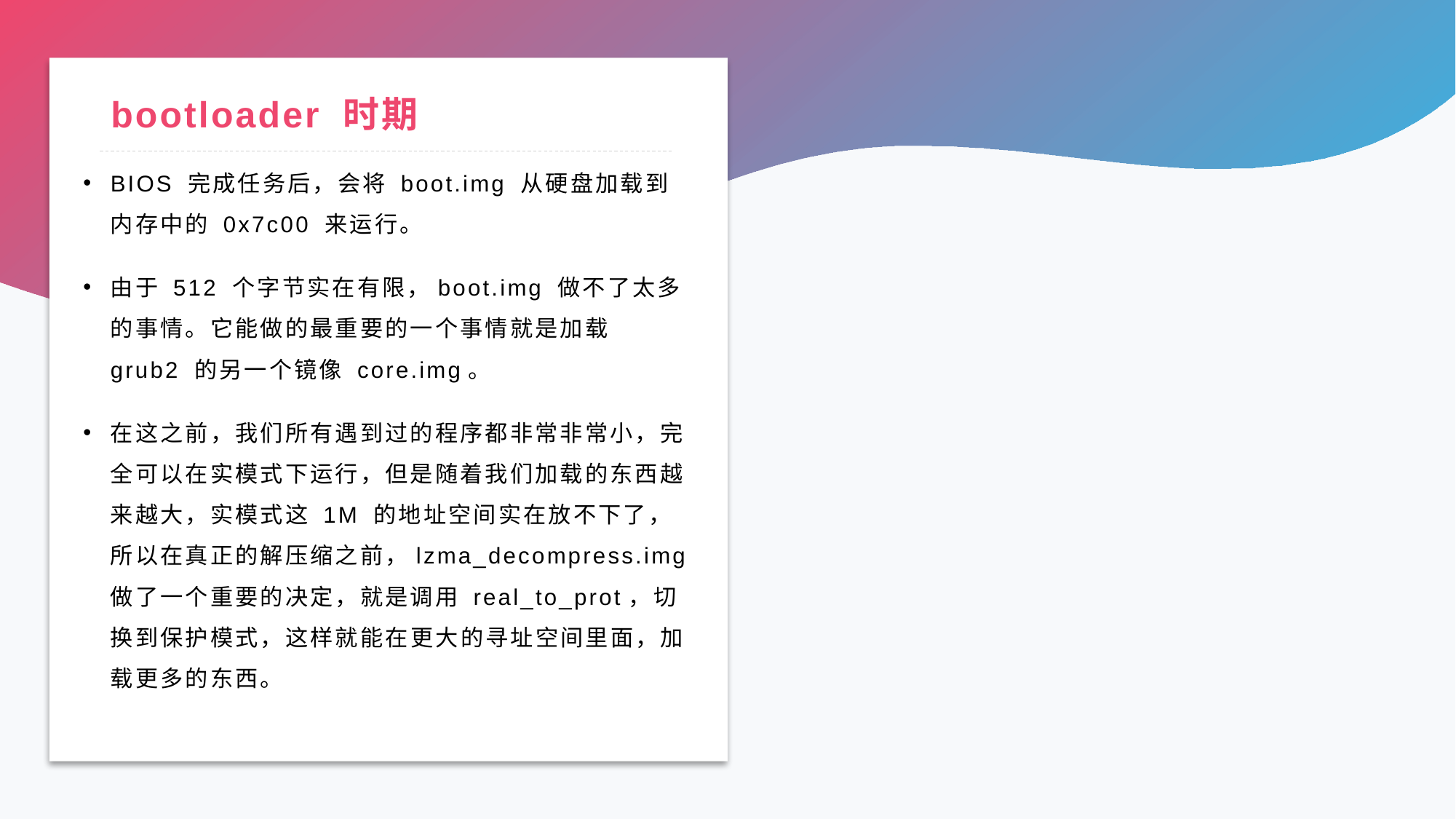

# bootloader 时期
BIOS 完成任务后，会将 boot.img 从硬盘加载到内存中的 0x7c00 来运行。
由于 512 个字节实在有限，boot.img 做不了太多的事情。它能做的最重要的一个事情就是加载 grub2 的另一个镜像 core.img。
在这之前，我们所有遇到过的程序都非常非常小，完全可以在实模式下运行，但是随着我们加载的东西越来越大，实模式这 1M 的地址空间实在放不下了，所以在真正的解压缩之前，lzma_decompress.img 做了一个重要的决定，就是调用 real_to_prot，切换到保护模式，这样就能在更大的寻址空间里面，加载更多的东西。